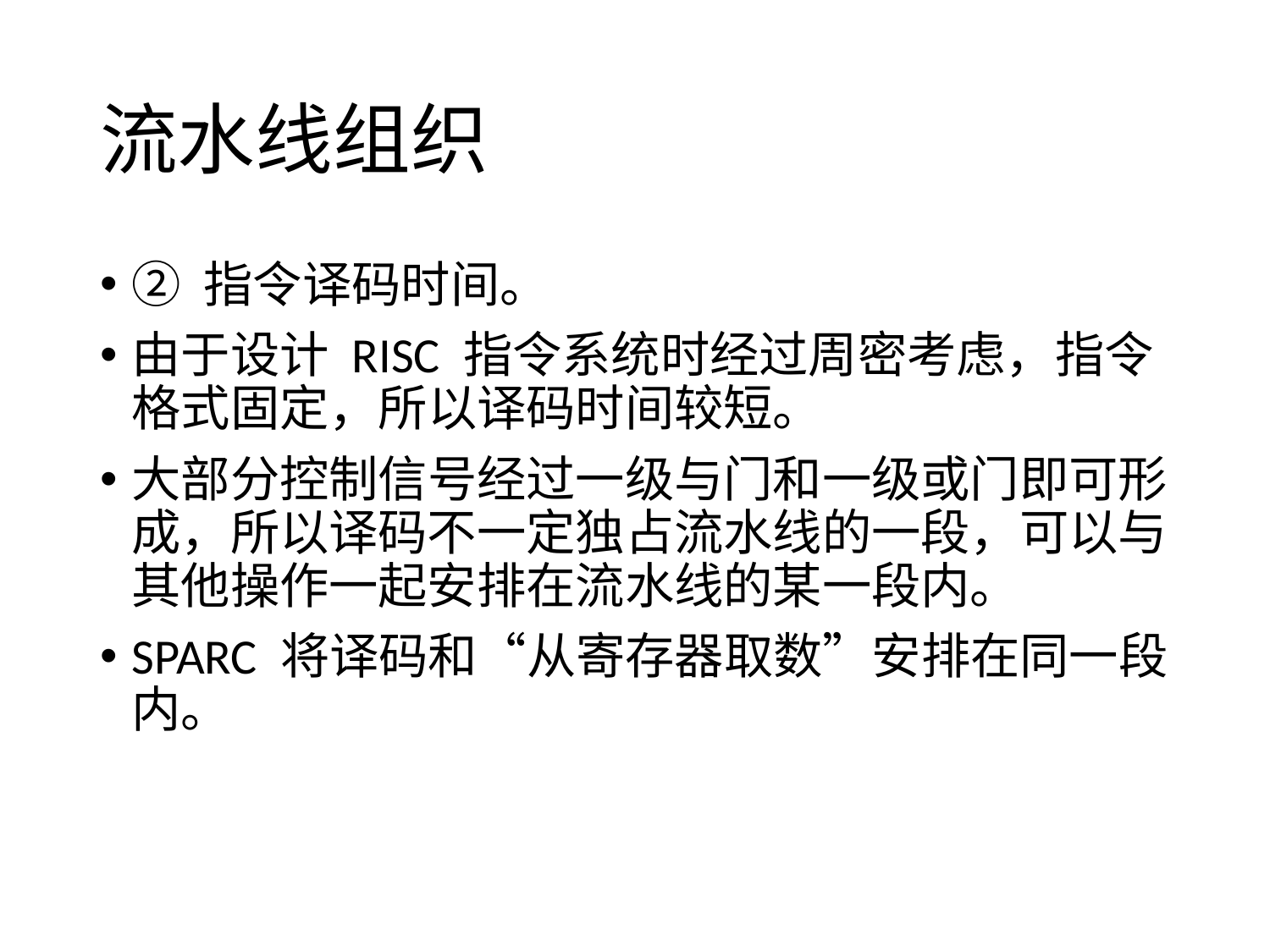

# 流水线组织
② 指令译码时间。
由于设计 RISC 指令系统时经过周密考虑，指令格式固定，所以译码时间较短。
大部分控制信号经过一级与门和一级或门即可形成，所以译码不一定独占流水线的一段，可以与其他操作一起安排在流水线的某一段内。
SPARC 将译码和“从寄存器取数”安排在同一段内。